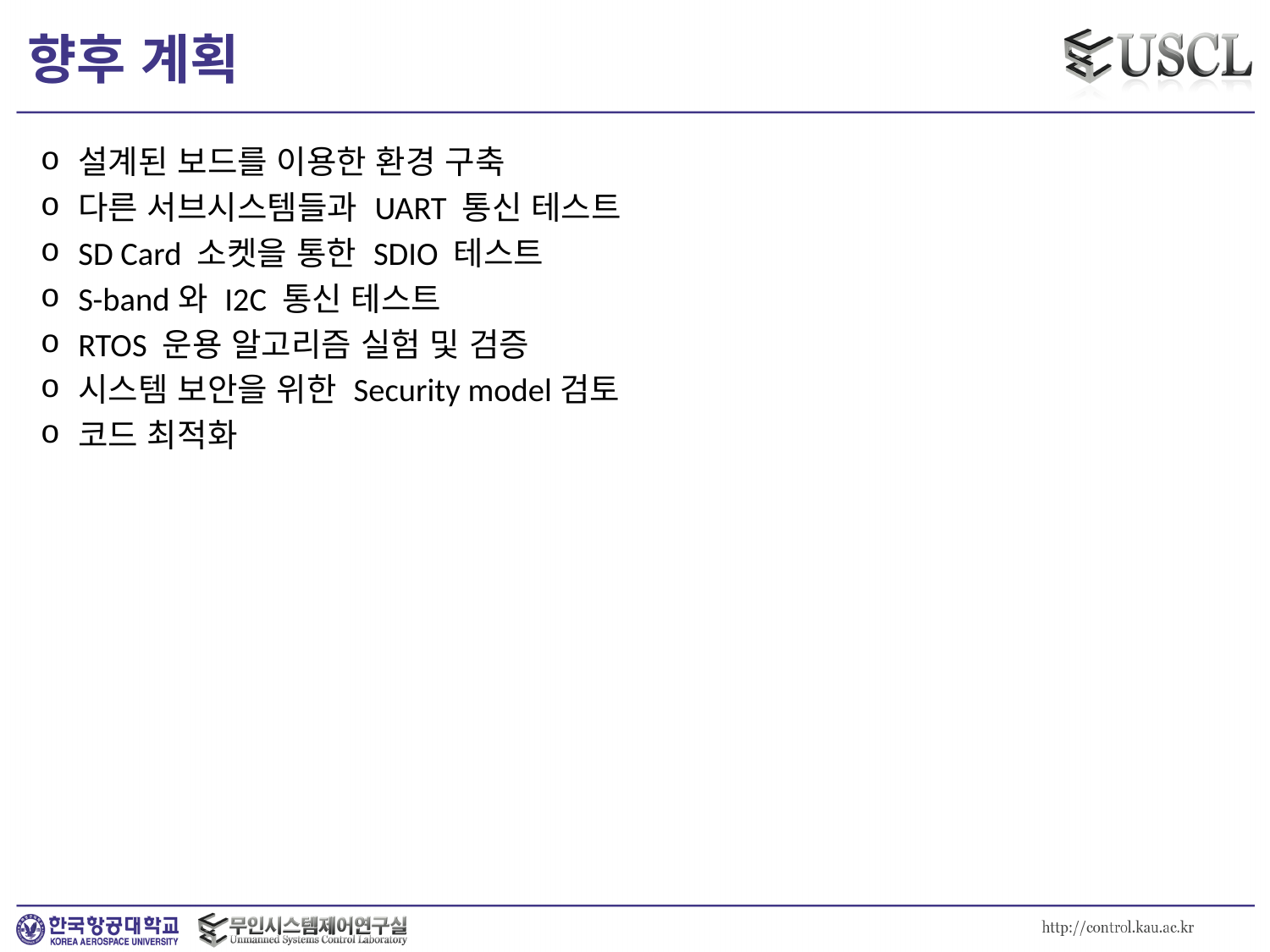

# 향후 계획
설계된 보드를 이용한 환경 구축
다른 서브시스템들과 UART 통신 테스트
SD Card 소켓을 통한 SDIO 테스트
S-band와 I2C 통신 테스트
RTOS 운용 알고리즘 실험 및 검증
시스템 보안을 위한 Security model검토
코드 최적화

27